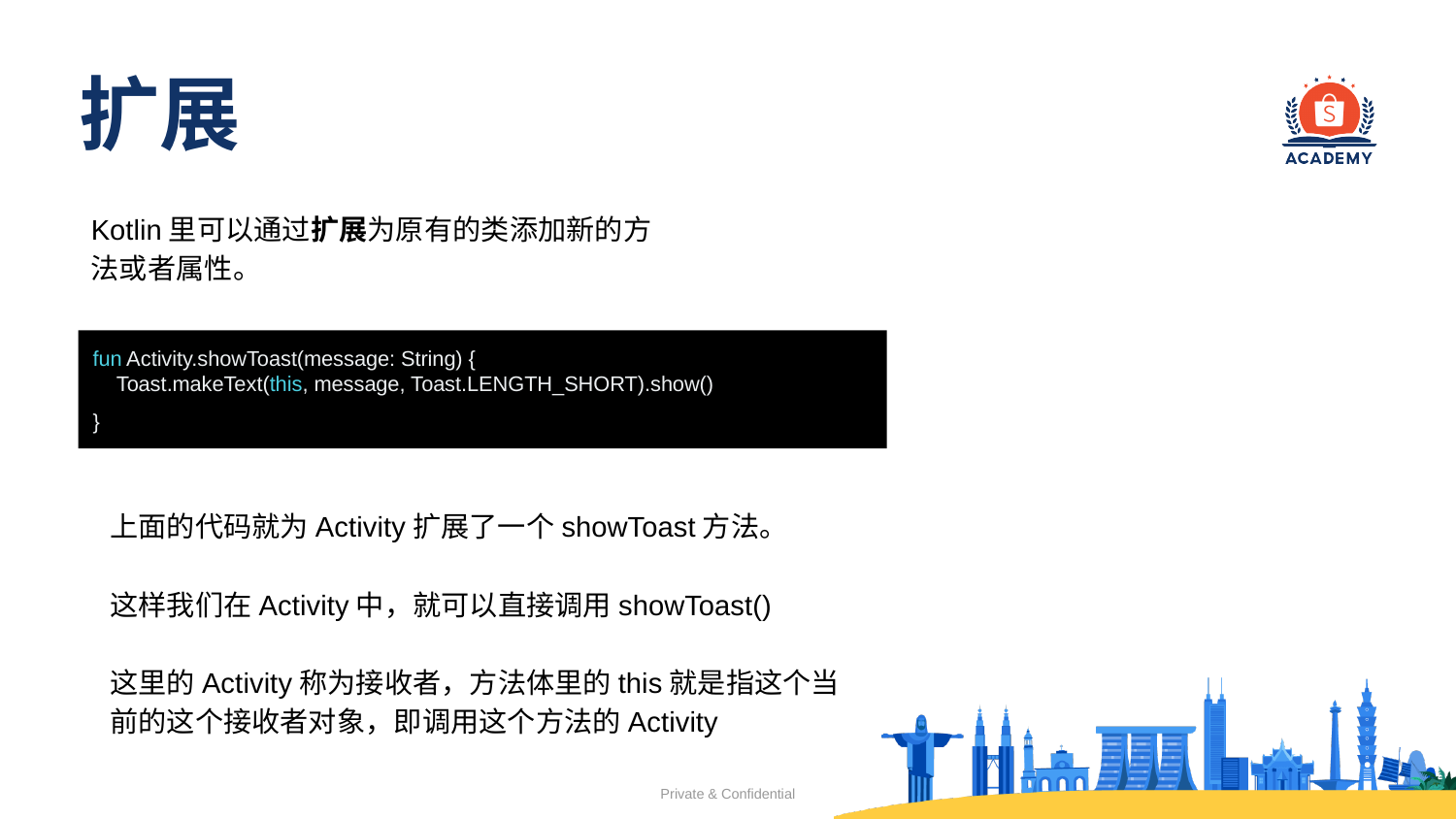

# 扩展
Kotlin里可以通过扩展为原有的类添加新的方法或者属性。
fun Activity.showToast(message: String) {
    Toast.makeText(this, message, Toast.LENGTH_SHORT).show()
}
上面的代码就为Activity扩展了一个showToast方法。

这样我们在Activity中，就可以直接调用showToast()

这里的Activity称为接收者，方法体里的this就是指这个当前的这个接收者对象，即调用这个方法的Activity